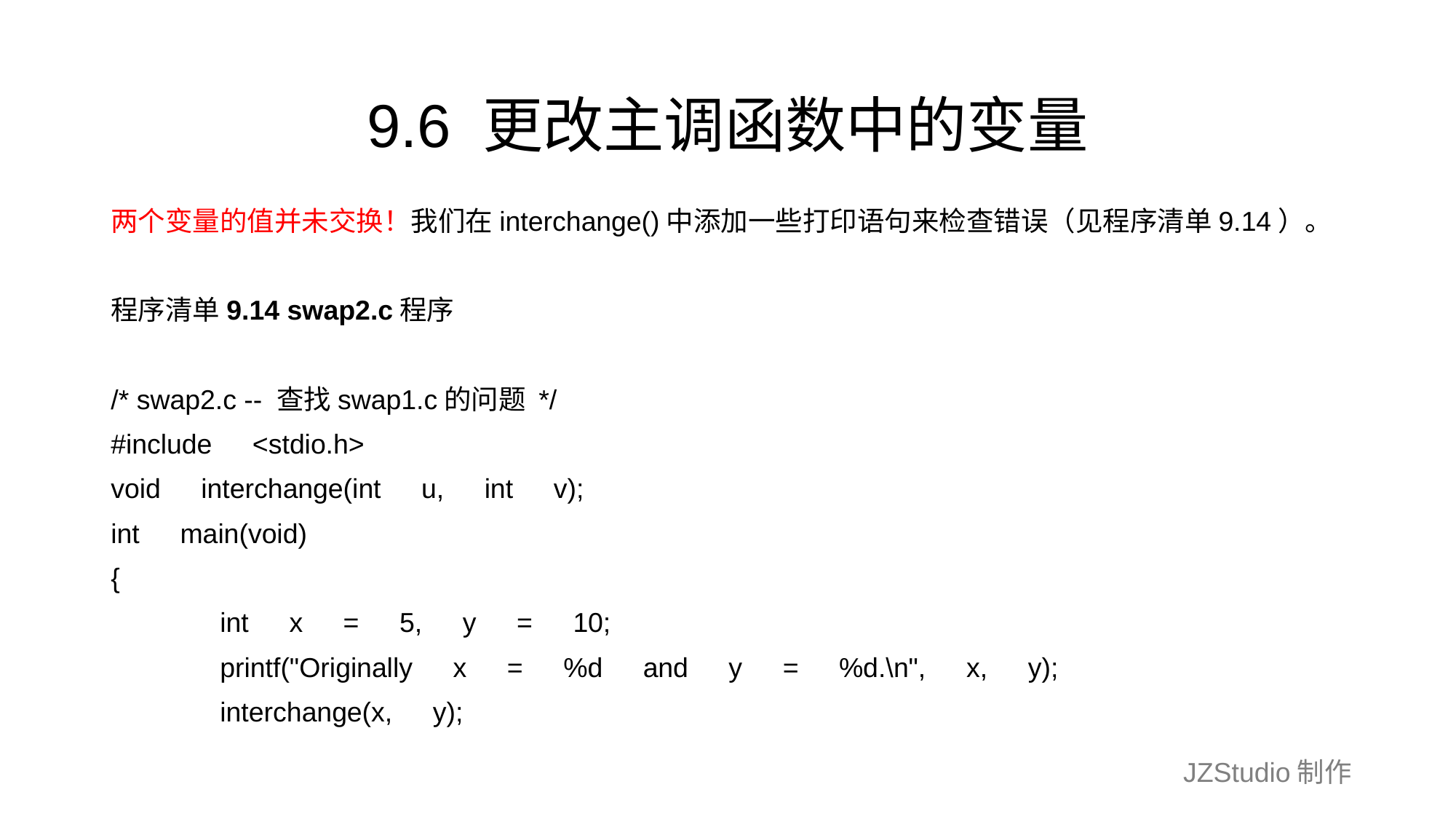

# 9.6 更改主调函数中的变量
两个变量的值并未交换！我们在interchange()中添加一些打印语句来检查错误（见程序清单9.14）。

程序清单9.14 swap2.c程序

/* swap2.c -- 查找swap1.c的问题 */
#include　<stdio.h>
void　interchange(int　u,　int　v);
int　main(void)
{
	int　x　=　5,　y　=　10;
	printf("Originally　x　=　%d　and　y　=　%d.\n",　x,　y);
	interchange(x,　y);